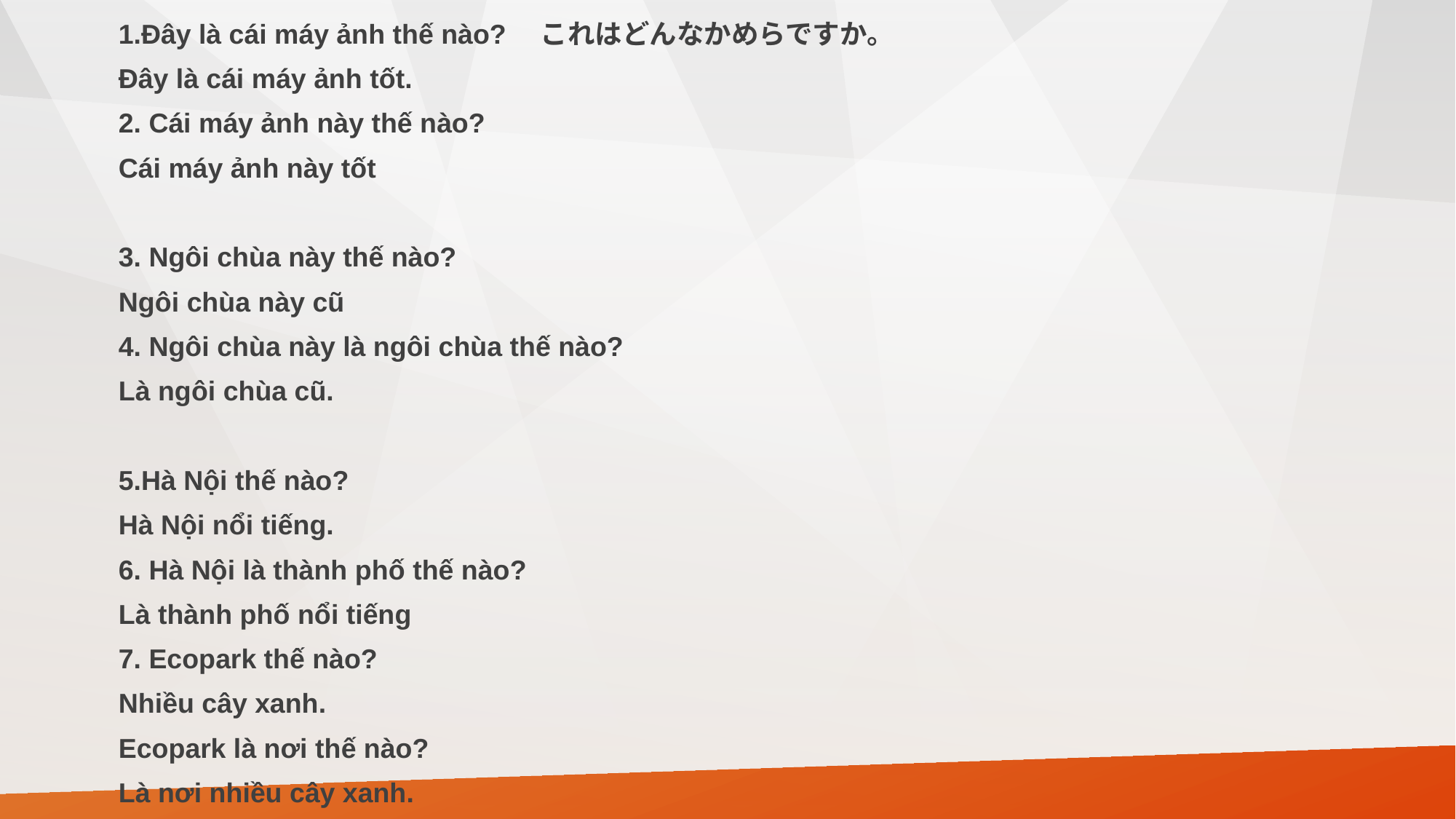

1.Đây là cái máy ảnh thế nào?　これはどんなかめらですか。
Đây là cái máy ảnh tốt.
2. Cái máy ảnh này thế nào?
Cái máy ảnh này tốt

3. Ngôi chùa này thế nào?
Ngôi chùa này cũ
4. Ngôi chùa này là ngôi chùa thế nào?
Là ngôi chùa cũ.

5.Hà Nội thế nào?
Hà Nội nổi tiếng.
6. Hà Nội là thành phố thế nào?
Là thành phố nổi tiếng
7. Ecopark thế nào?
Nhiều cây xanh.
Ecopark là nơi thế nào?
Là nơi nhiều cây xanh.